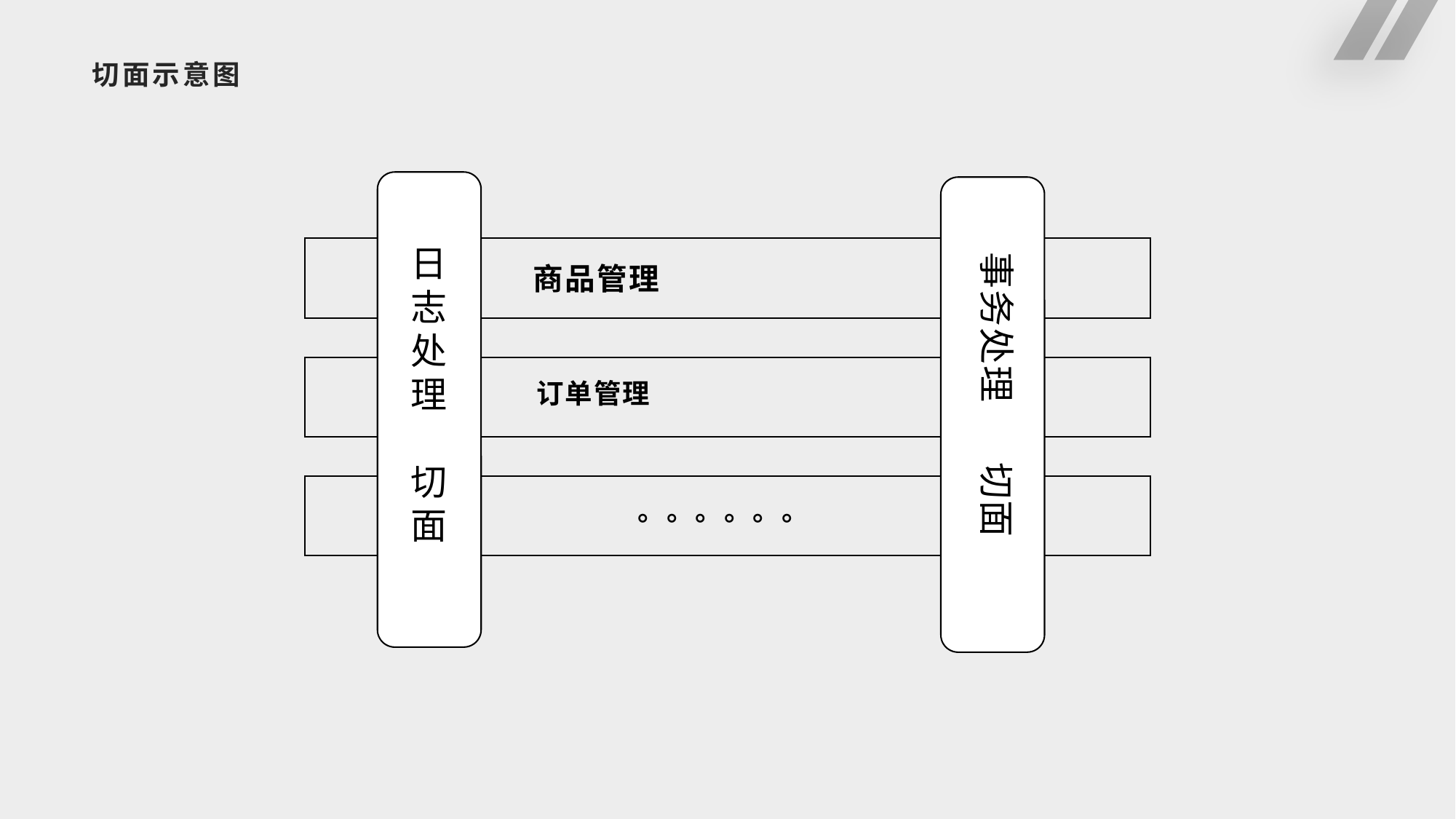

# 切面示意图

日志处理

切面

事务处理      切面

商品管理

订单管理

。。。。。。